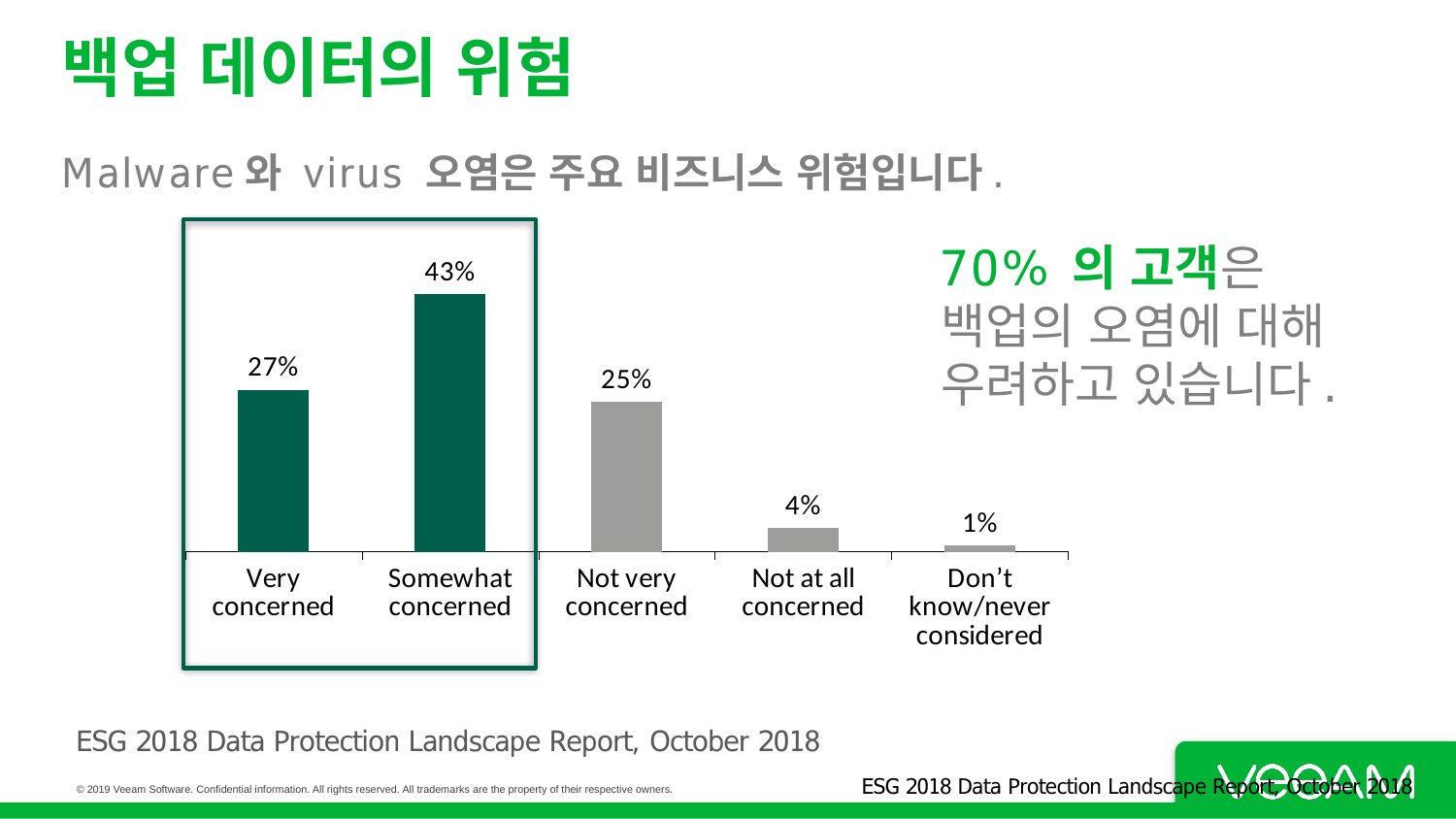

# 백업 데이터의 위험

### Chart

| Category |  |
|---|---|
| Very concerned | 0.27 |
| Somewhat concerned | 0.43 |
| Not very concerned | 0.25 |
| Not at all concerned | 0.04 |
| Don’t know/never considered | 0.01 |
Malware와 virus 오염은 주요 비즈니스 위험입니다.

70%의 고객은 백업의 오염에 대해 우려하고 있습니다.
ESG 2018 Data Protection Landscape Report, October 2018
ESG 2018 Data Protection Landscape Report, October 2018